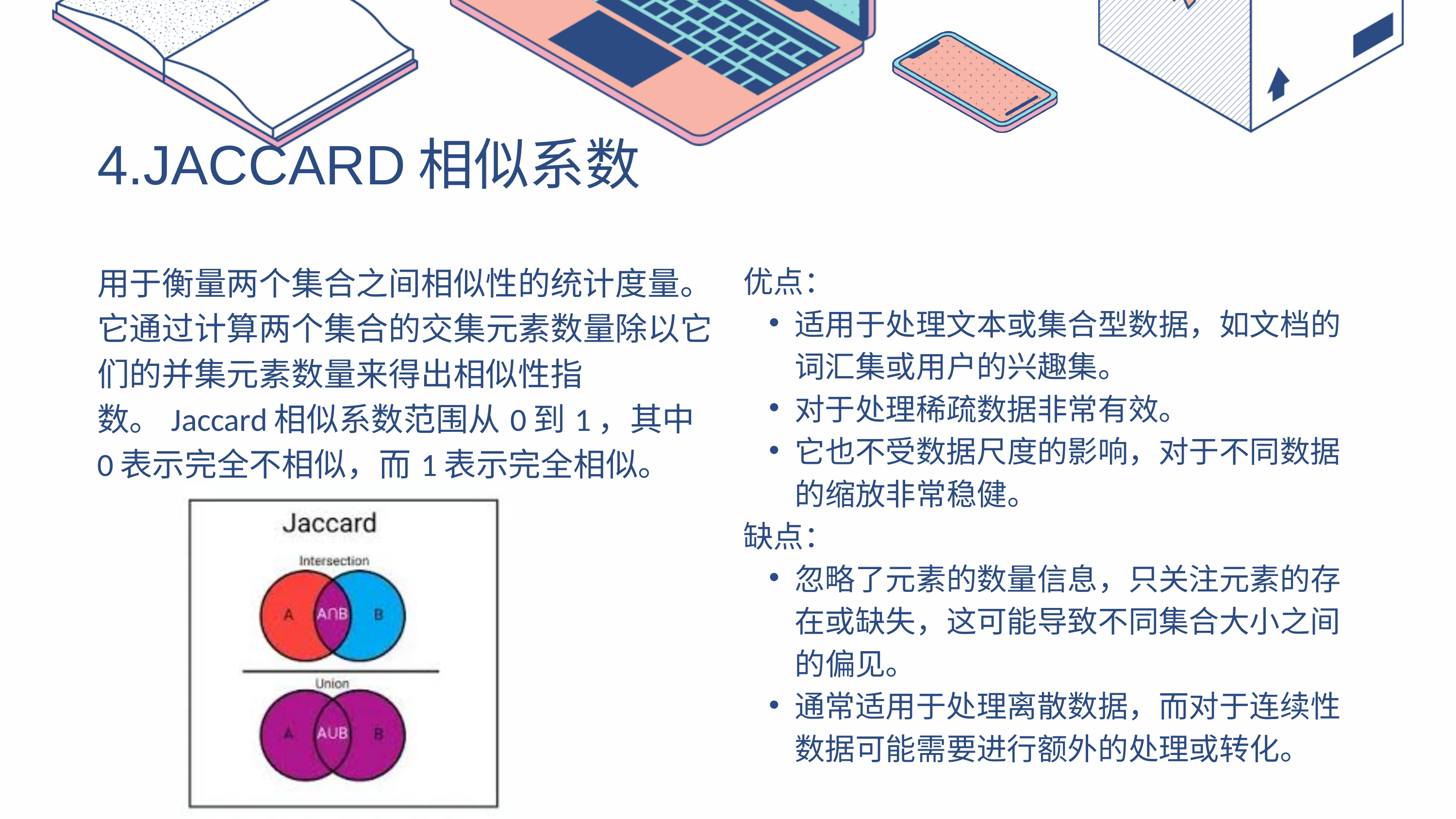

| 4.JACCARD相似系数 |  |
| --- | --- |
| 用于衡量两个集合之间相似性的统计度量。它通过计算两个集合的交集元素数量除以它们的并集元素数量来得出相似性指数。Jaccard相似系数范围从0到1，其中0表示完全不相似，而1表示完全相似。 | 优点： 适用于处理文本或集合型数据，如文档的词汇集或用户的兴趣集。 对于处理稀疏数据非常有效。 它也不受数据尺度的影响，对于不同数据的缩放非常稳健。 缺点： 忽略了元素的数量信息，只关注元素的存在或缺失，这可能导致不同集合大小之间的偏见。 通常适用于处理离散数据，而对于连续性数据可能需要进行额外的处理或转化。 |